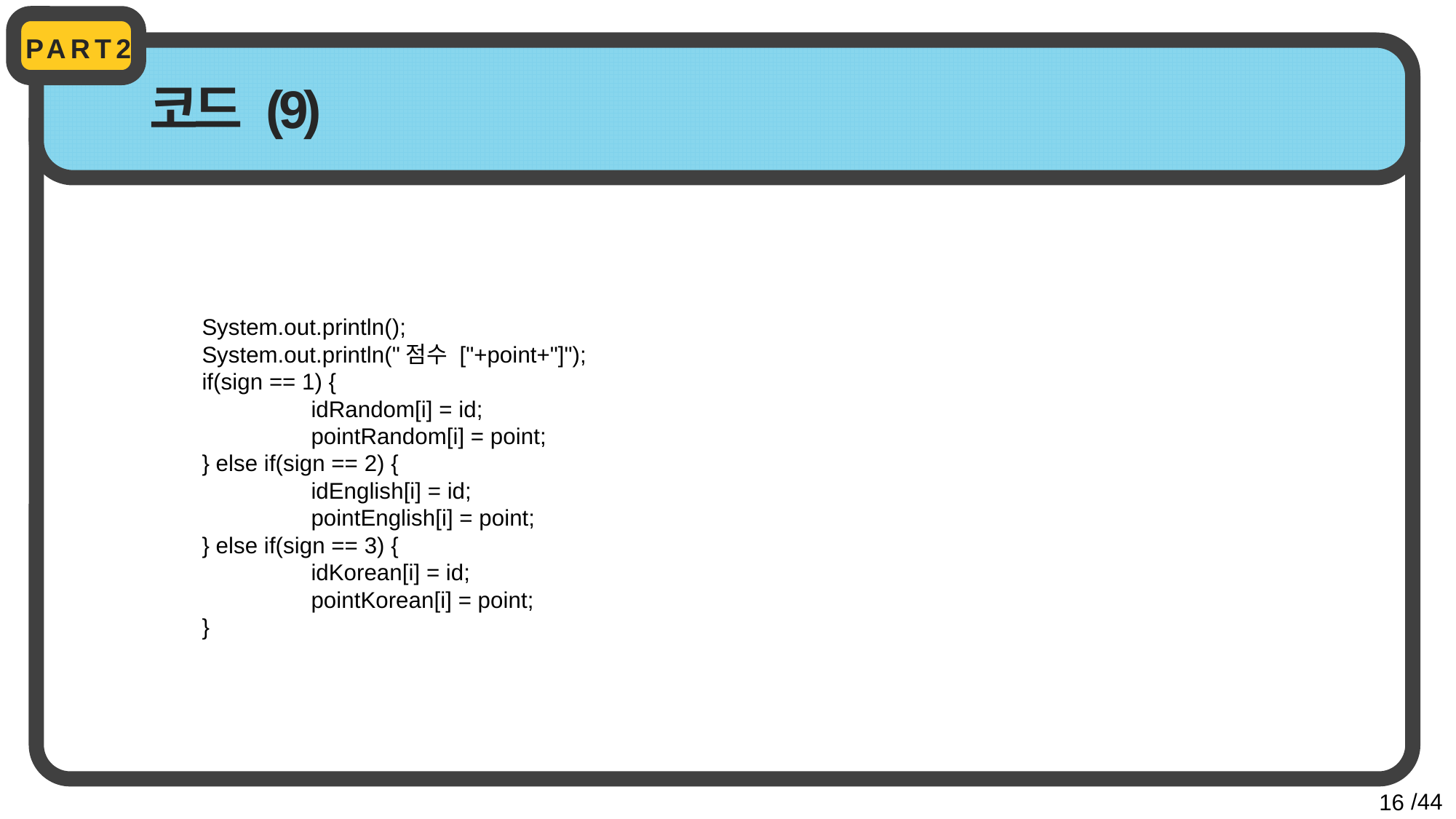

PART2

코드 (9)
	System.out.println();
	System.out.println("점수 ["+point+"]");
	if(sign == 1) {
		idRandom[i] = id;
		pointRandom[i] = point;
	} else if(sign == 2) {
		idEnglish[i] = id;
		pointEnglish[i] = point;
	} else if(sign == 3) {
		idKorean[i] = id;
		pointKorean[i] = point;
	}
16